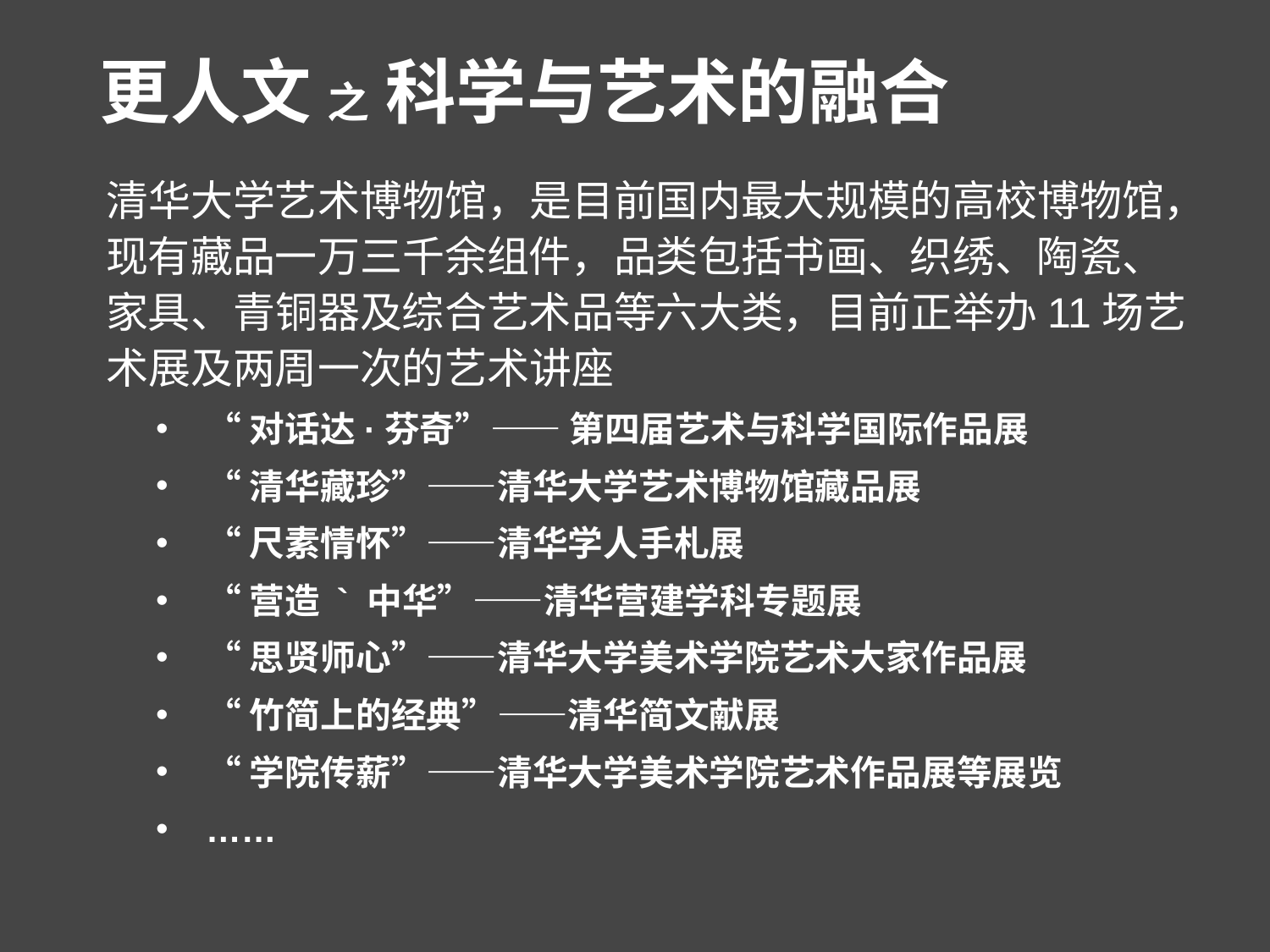

更人文 之 科学与艺术的融合
清华大学艺术博物馆，是目前国内最大规模的高校博物馆，现有藏品一万三千余组件，品类包括书画、织绣、陶瓷、家具、青铜器及综合艺术品等六大类，目前正举办11场艺术展及两周一次的艺术讲座
“对话达·芬奇”—— 第四届艺术与科学国际作品展
“清华藏珍”——清华大学艺术博物馆藏品展
“尺素情怀”——清华学人手札展
“营造 ` 中华”——清华营建学科专题展
“思贤师心”——清华大学美术学院艺术大家作品展
“竹简上的经典”——清华简文献展
“学院传薪”——清华大学美术学院艺术作品展等展览
……